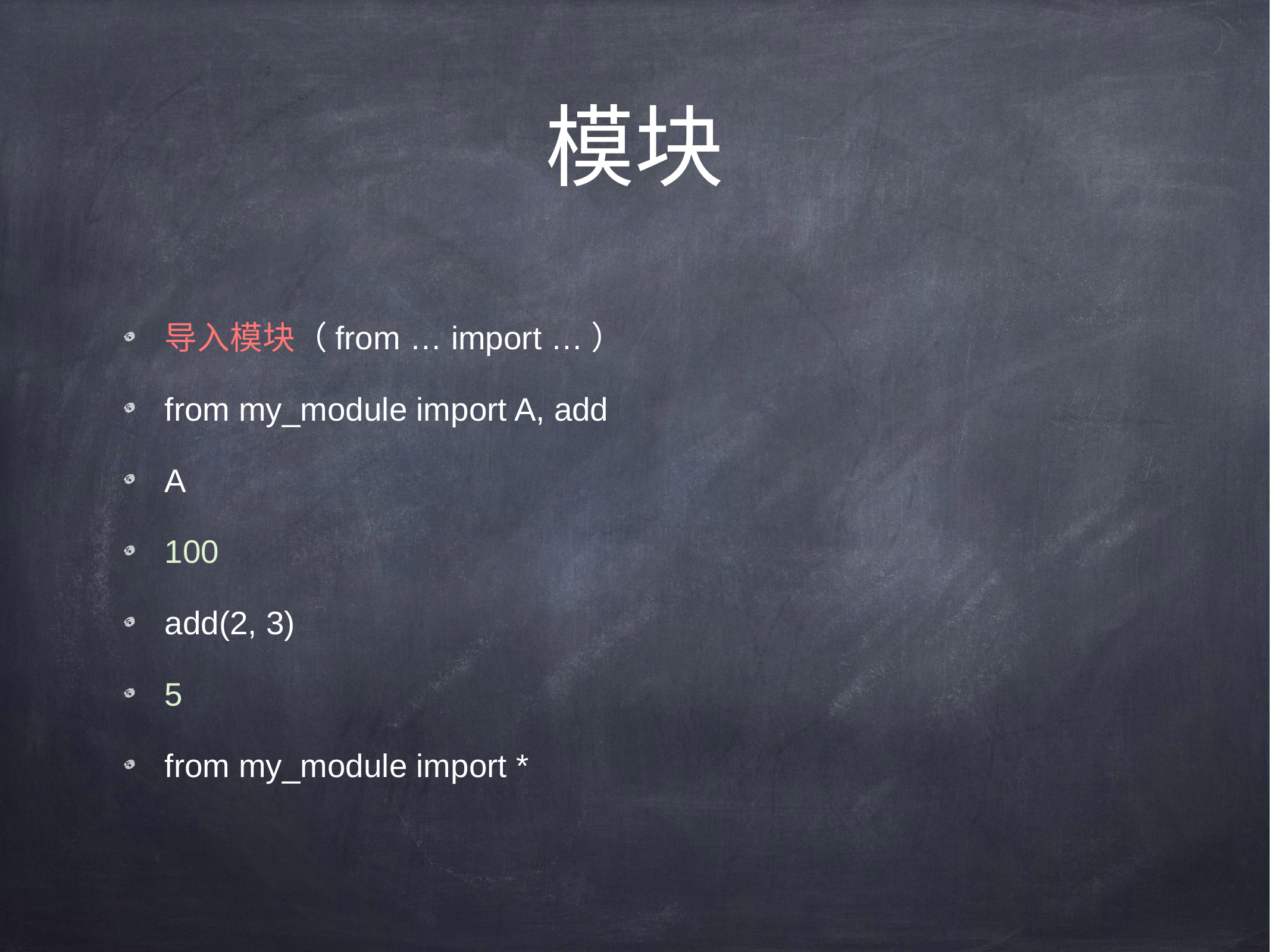

# 模块
导入模块（from … import …）
from my_module import A, add
A
100
add(2, 3)
5
from my_module import *